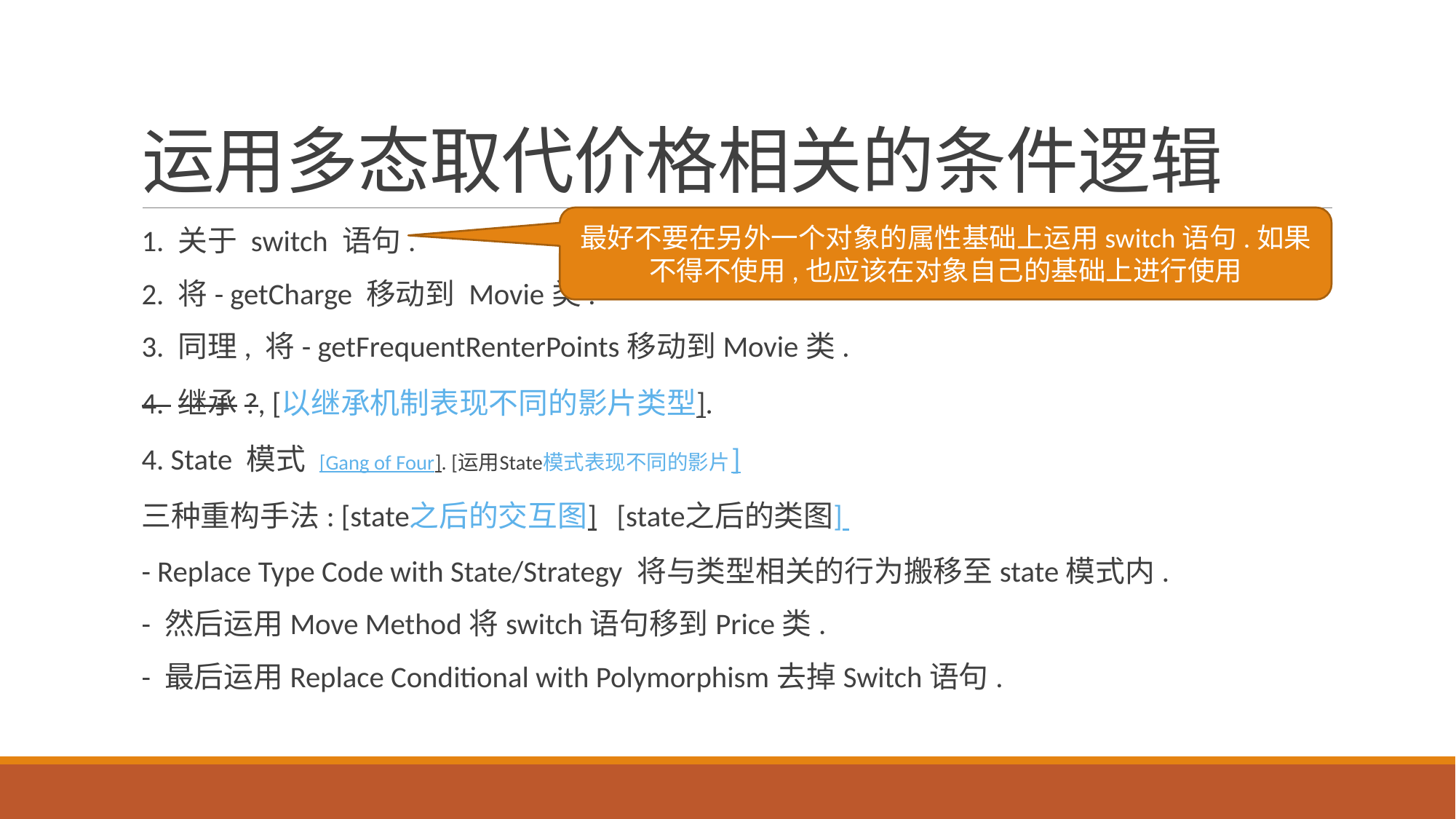

# 运用多态取代价格相关的条件逻辑
最好不要在另外一个对象的属性基础上运用switch语句.如果不得不使用,也应该在对象自己的基础上进行使用
1. 关于 switch 语句.
2. 将- getCharge 移动到 Movie类.
3. 同理, 将- getFrequentRenterPoints移动到Movie类.
4. 继承?, [以继承机制表现不同的影片类型].
4. State 模式 [Gang of Four]. [运用State模式表现不同的影片]
三种重构手法: [state之后的交互图]   [state之后的类图]
- Replace Type Code with State/Strategy 将与类型相关的行为搬移至state模式内.
- 然后运用Move Method将switch语句移到Price类.
- 最后运用Replace Conditional with Polymorphism去掉Switch语句.